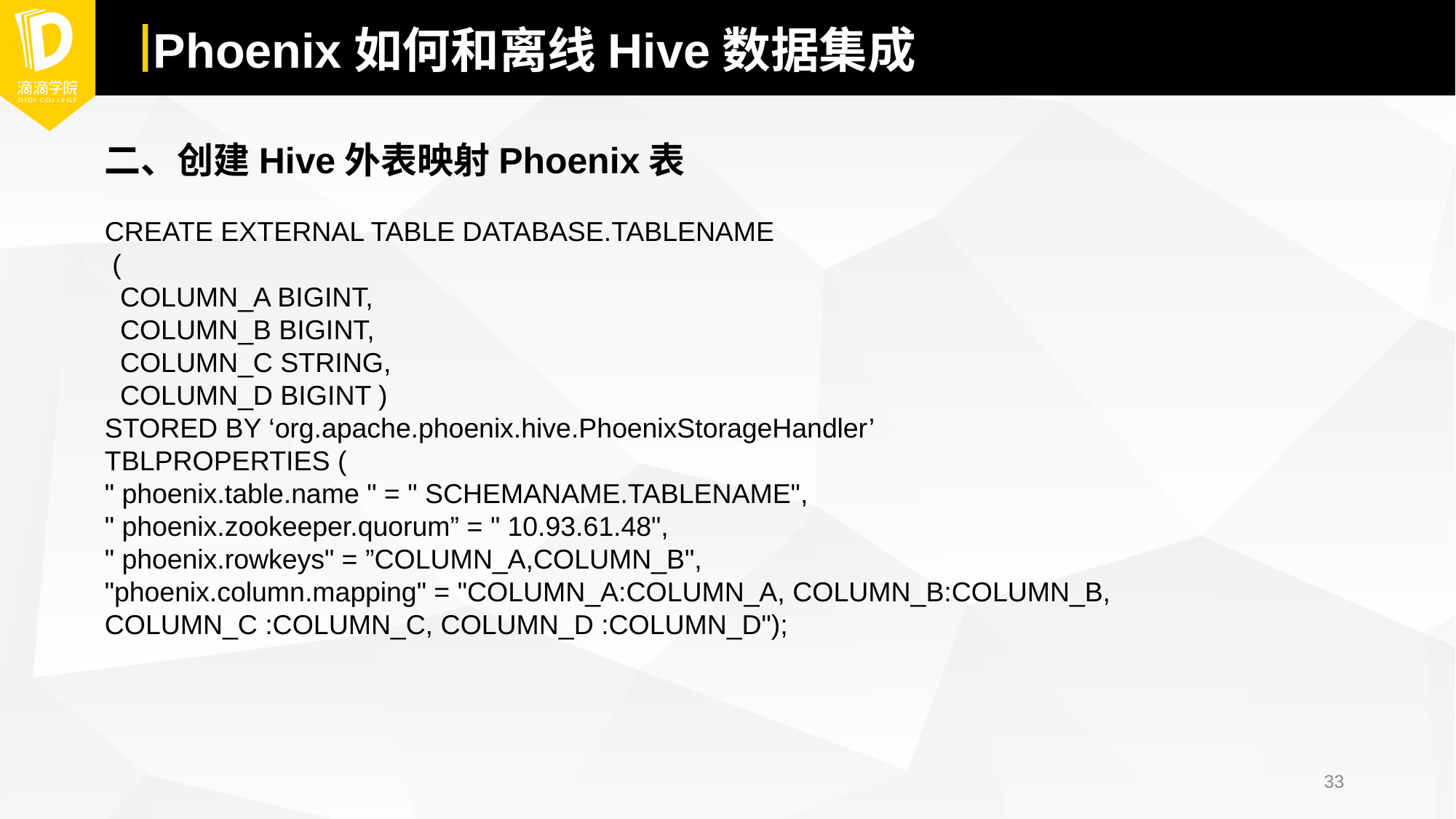

# Phoenix如何和离线Hive数据集成
二、创建Hive外表映射Phoenix表

CREATE EXTERNAL TABLE DATABASE.TABLENAME
 (
  COLUMN_A BIGINT,
  COLUMN_B BIGINT,
  COLUMN_C STRING,
  COLUMN_D BIGINT )
STORED BY ‘org.apache.phoenix.hive.PhoenixStorageHandler’
TBLPROPERTIES (
" phoenix.table.name " = " SCHEMANAME.TABLENAME",
" phoenix.zookeeper.quorum” = " 10.93.61.48",
" phoenix.rowkeys" = ”COLUMN_A,COLUMN_B",
"phoenix.column.mapping" = "COLUMN_A:COLUMN_A, COLUMN_B:COLUMN_B, COLUMN_C :COLUMN_C, COLUMN_D :COLUMN_D");

33